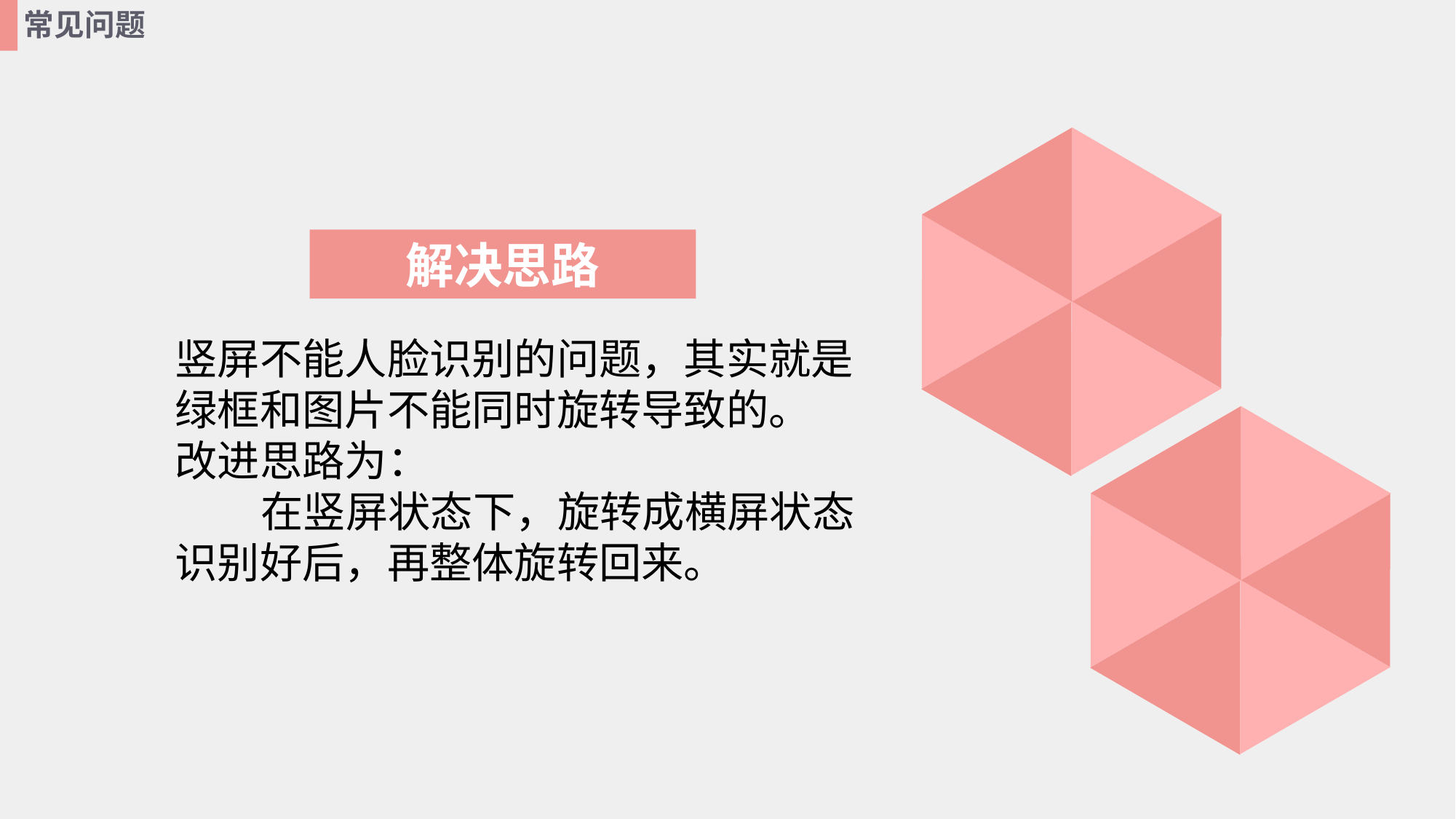

常见问题

解决思路
竖屏不能人脸识别的问题，其实就是绿框和图片不能同时旋转导致的。
改进思路为：
        在竖屏状态下，旋转成横屏状态识别好后，再整体旋转回来。